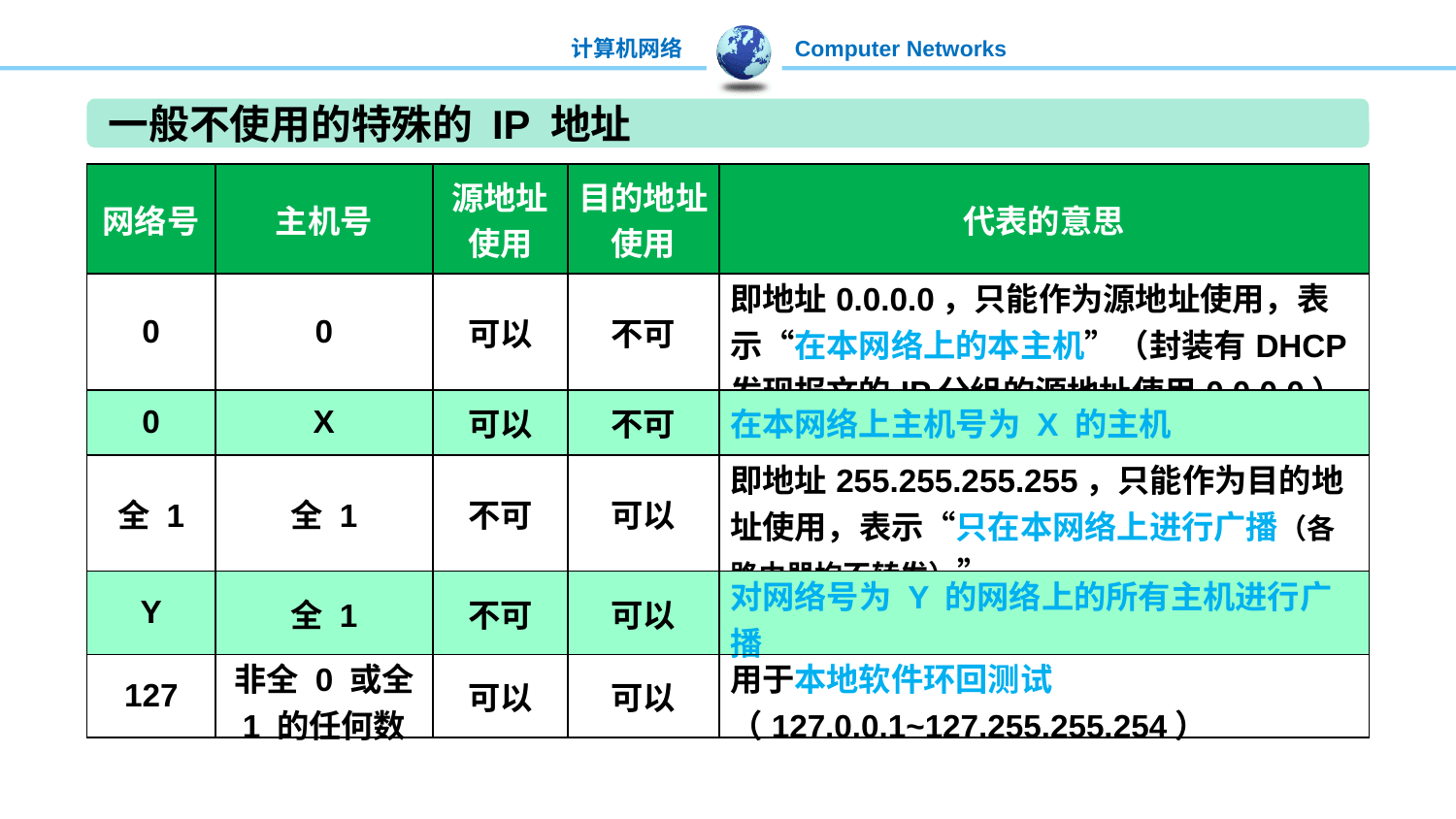

一般不使用的特殊的 IP 地址

| 网络号 | 主机号 | 源地址 使用 | 目的地址 使用 | 代表的意思 |
| --- | --- | --- | --- | --- |
| 0 | 0 | 可以 | 不可 | 即地址0.0.0.0，只能作为源地址使用，表示“在本网络上的本主机”（封装有DHCP发现报文的IP分组的源地址使用0.0.0.0）。 |
| 0 | X | 可以 | 不可 | 在本网络上主机号为 X 的主机 |
| 全 1 | 全 1 | 不可 | 可以 | 即地址255.255.255.255，只能作为目的地址使用，表示“只在本网络上进行广播（各路由器均不转发）” |
| Y | 全 1 | 不可 | 可以 | 对网络号为 Y 的网络上的所有主机进行广播 |
| 127 | 非全 0 或全 1 的任何数 | 可以 | 可以 | 用于本地软件环回测试（127.0.0.1~127.255.255.254） |